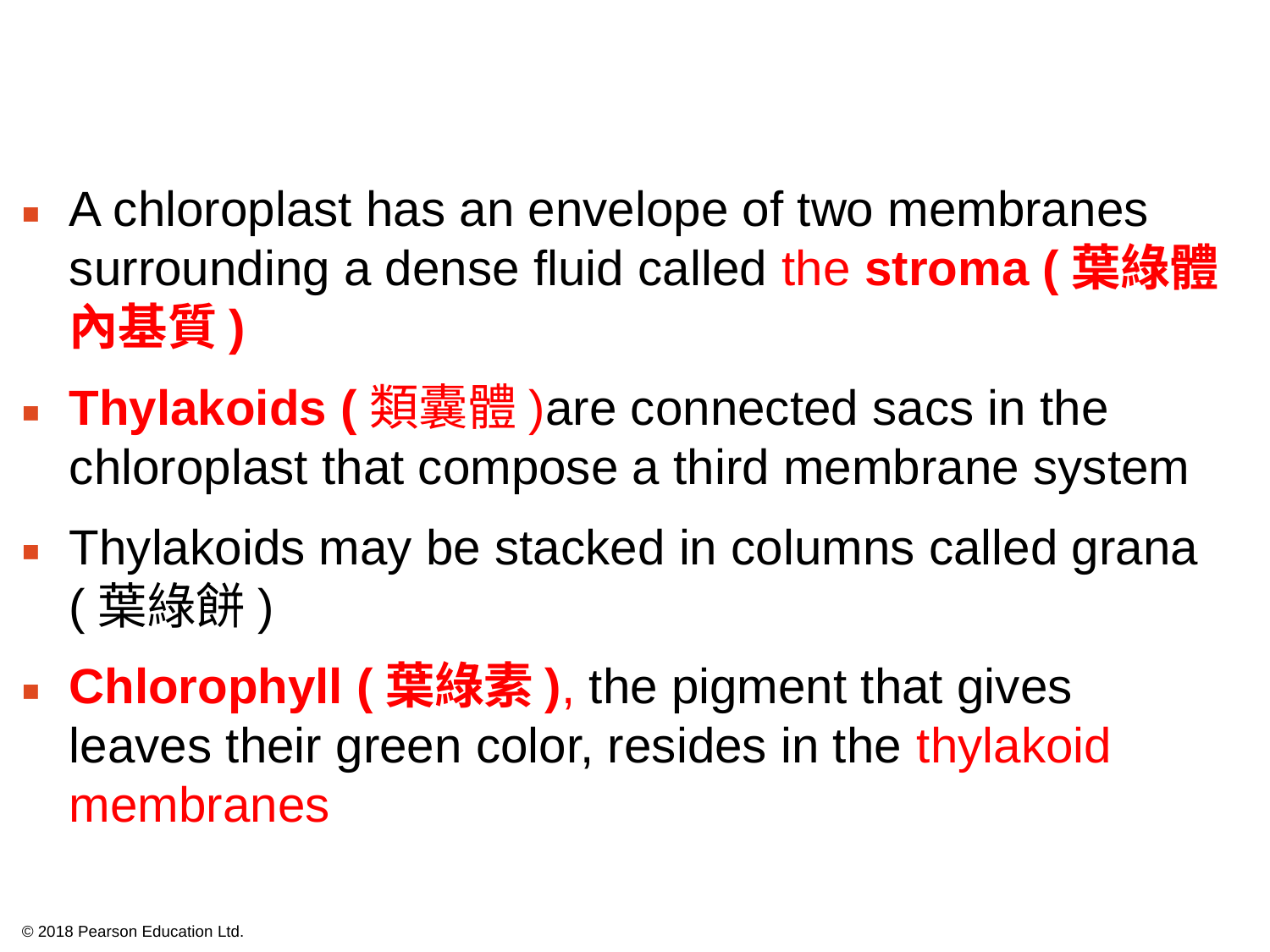

A chloroplast has an envelope of two membranes surrounding a dense fluid called the stroma (葉綠體內基質)
Thylakoids (類囊體)are connected sacs in the chloroplast that compose a third membrane system
Thylakoids may be stacked in columns called grana (葉綠餅)
Chlorophyll (葉綠素), the pigment that gives leaves their green color, resides in the thylakoid membranes
© 2018 Pearson Education Ltd.